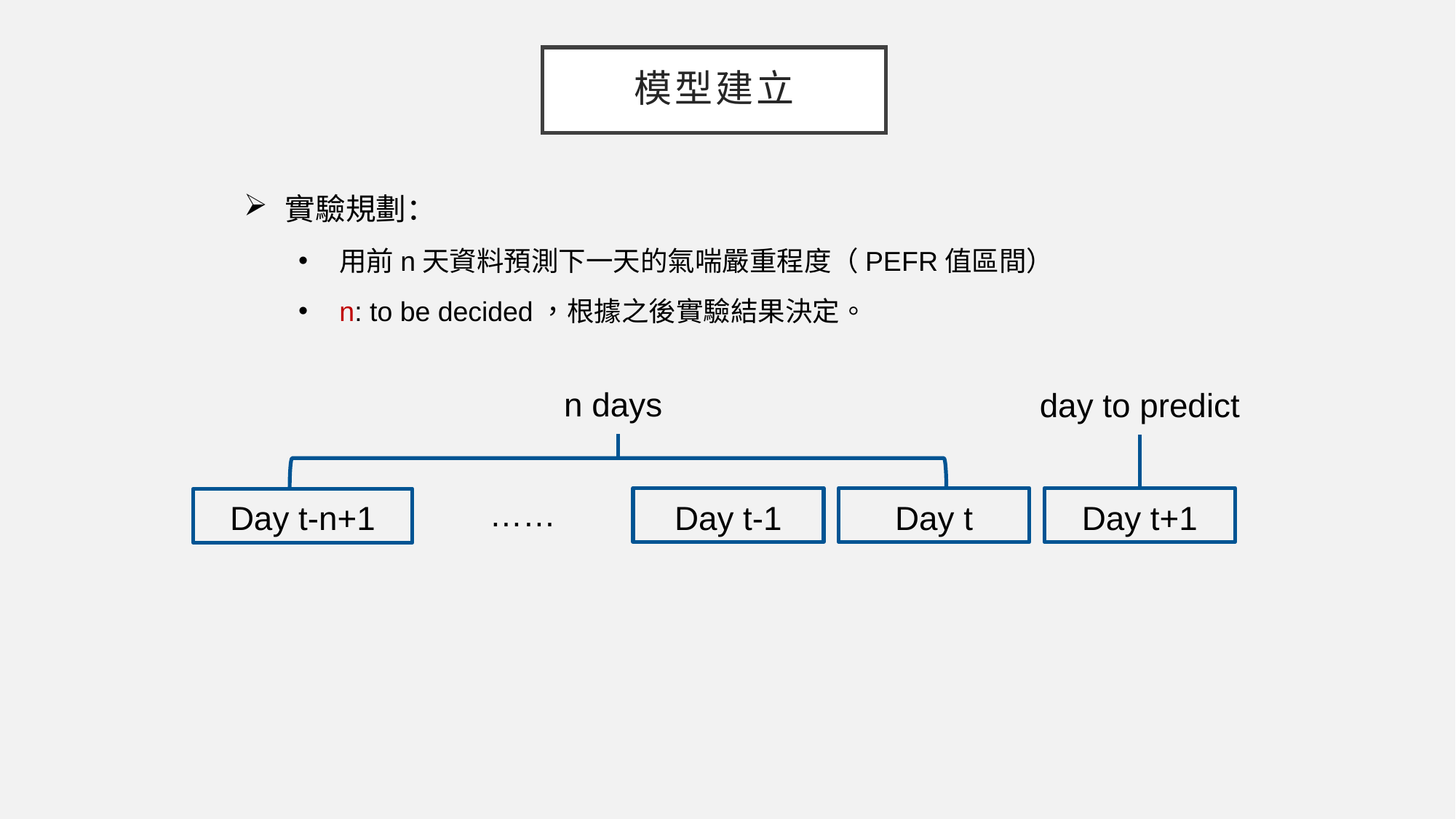

# 模型建立
實驗規劃：
用前n天資料預測下一天的氣喘嚴重程度（PEFR值區間）
n: to be decided，根據之後實驗結果決定。

n days
……
Day t-1
Day t
Day t+1
Day t-n+1
day to predict